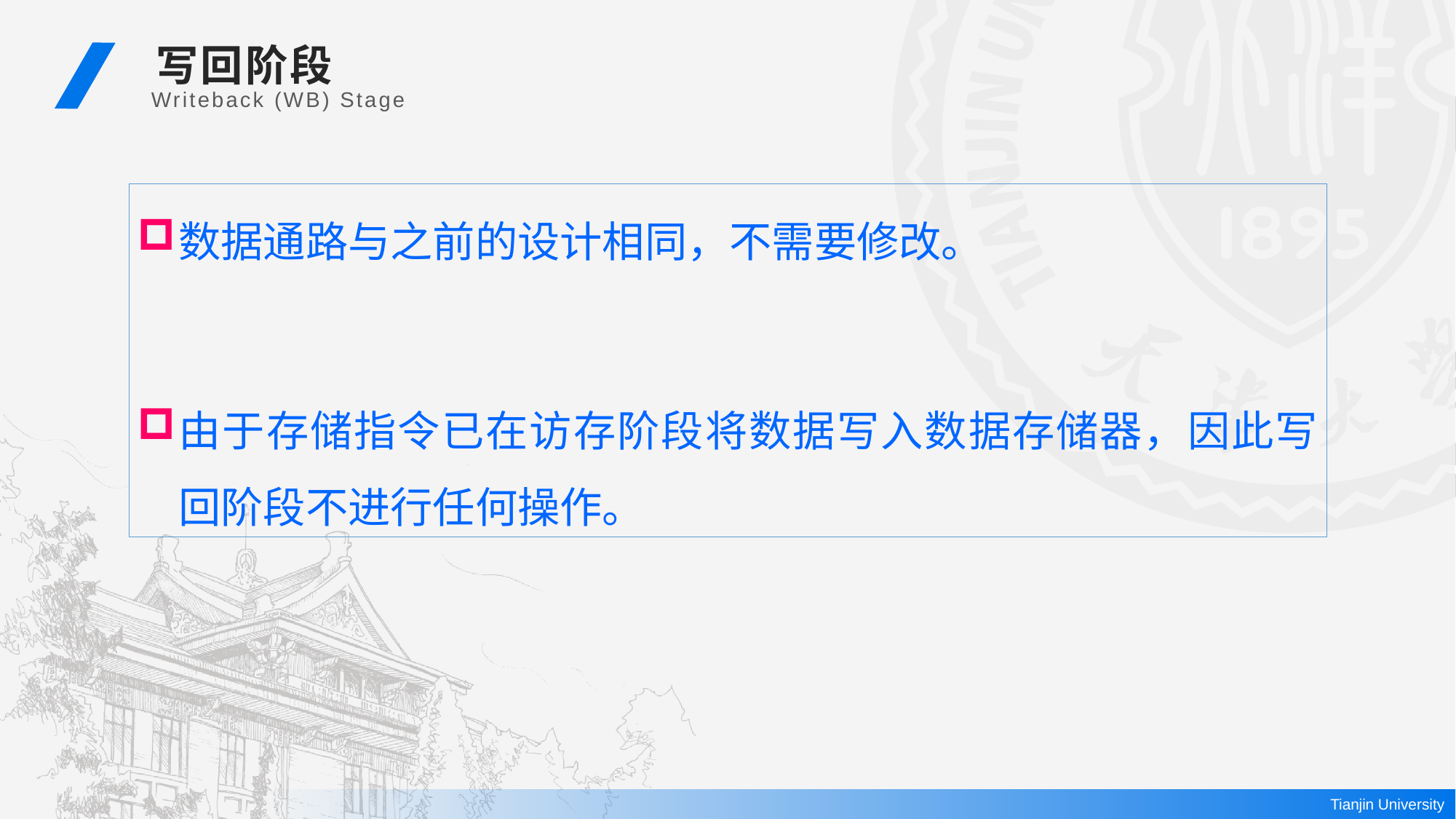

写回阶段
Writeback (WB) Stage
数据通路与之前的设计相同，不需要修改。

由于存储指令已在访存阶段将数据写入数据存储器，因此写回阶段不进行任何操作。